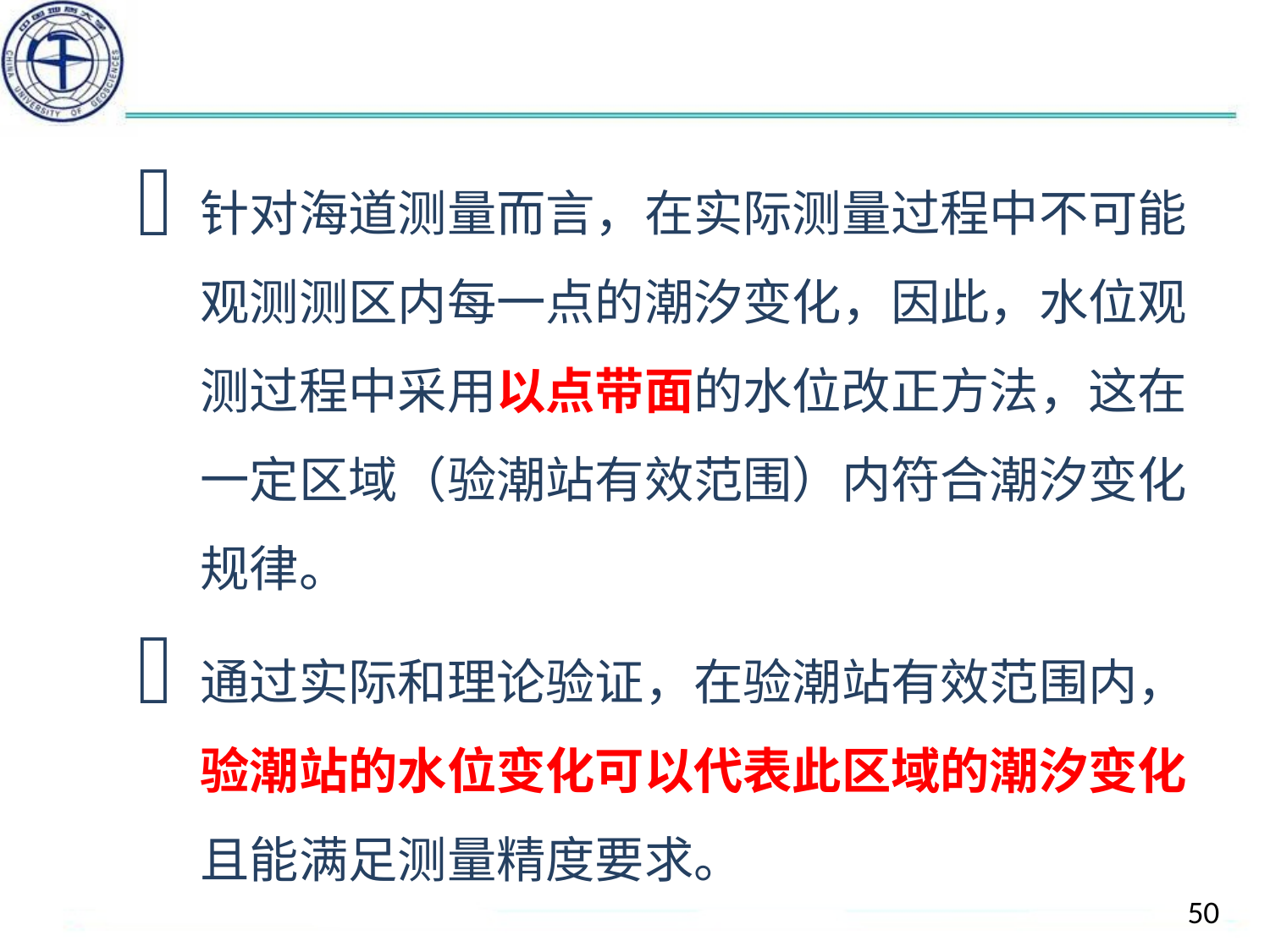

#
针对海道测量而言，在实际测量过程中不可能观测测区内每一点的潮汐变化，因此，水位观测过程中采用以点带面的水位改正方法，这在一定区域（验潮站有效范围）内符合潮汐变化规律。
通过实际和理论验证，在验潮站有效范围内，验潮站的水位变化可以代表此区域的潮汐变化且能满足测量精度要求。

50